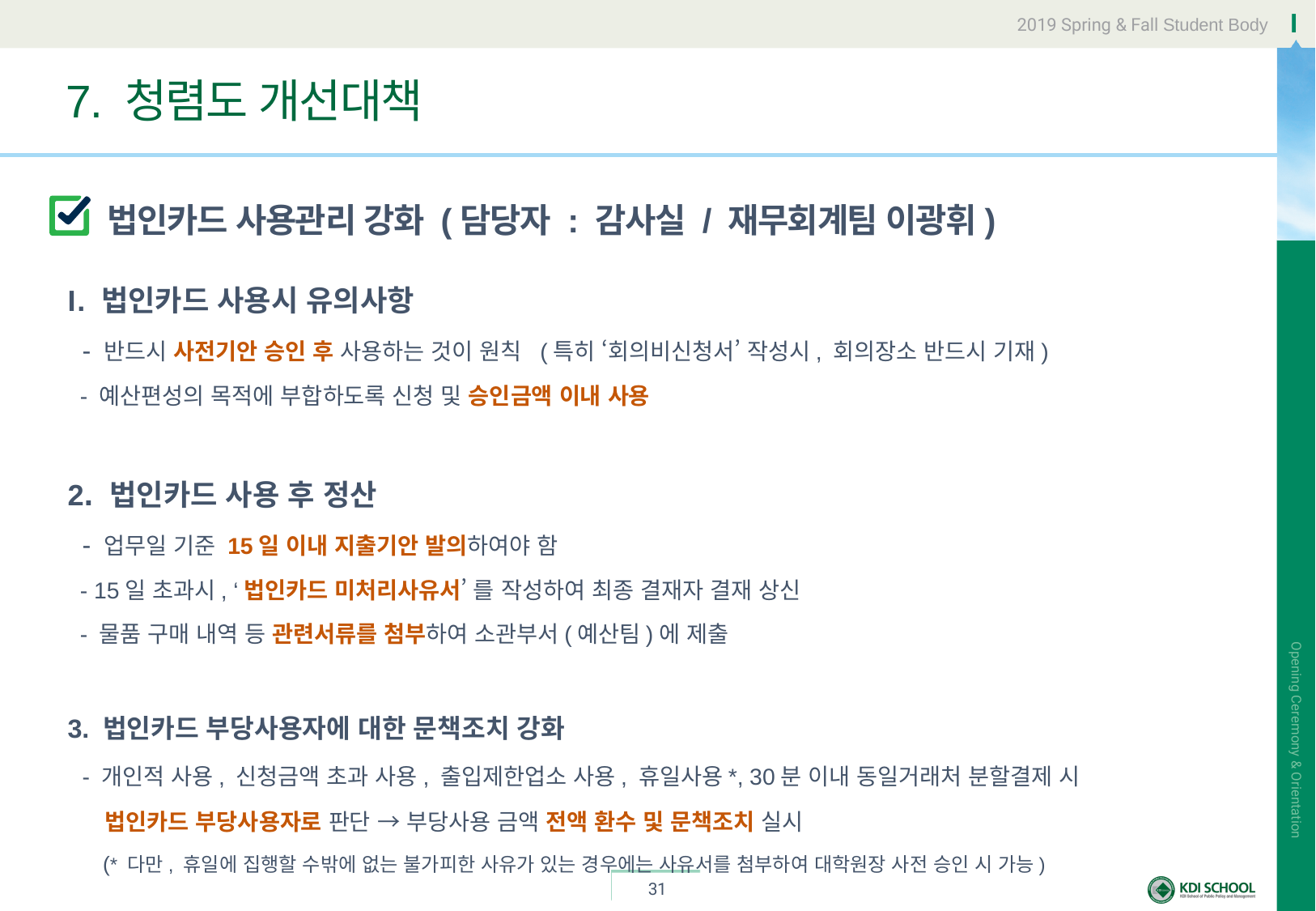

# 7. 청렴도 개선대책
법인카드 사용관리 강화 (담당자 : 감사실 / 재무회계팀 이광휘)

 법인카드 사용시 유의사항
  - 반드시 사전기안 승인 후 사용하는 것이 원칙  (특히 ‘회의비신청서’ 작성시, 회의장소 반드시 기재)
  - 예산편성의 목적에 부합하도록 신청 및 승인금액 이내 사용

2. 법인카드 사용 후 정산
  - 업무일 기준 15일 이내 지출기안 발의하여야 함
  - 15일 초과시, ‘법인카드 미처리사유서’ 를 작성하여 최종 결재자 결재 상신
  - 물품 구매 내역 등 관련서류를 첨부하여 소관부서(예산팀)에 제출

3. 법인카드 부당사용자에 대한 문책조치 강화
  - 개인적 사용, 신청금액 초과 사용, 출입제한업소 사용, 휴일사용*, 30분 이내 동일거래처 분할결제 시
     법인카드 부당사용자로 판단 → 부당사용 금액 전액 환수 및 문책조치 실시
      (* 다만, 휴일에 집행할 수밖에 없는 불가피한 사유가 있는 경우에는 사유서를 첨부하여 대학원장 사전 승인 시 가능)